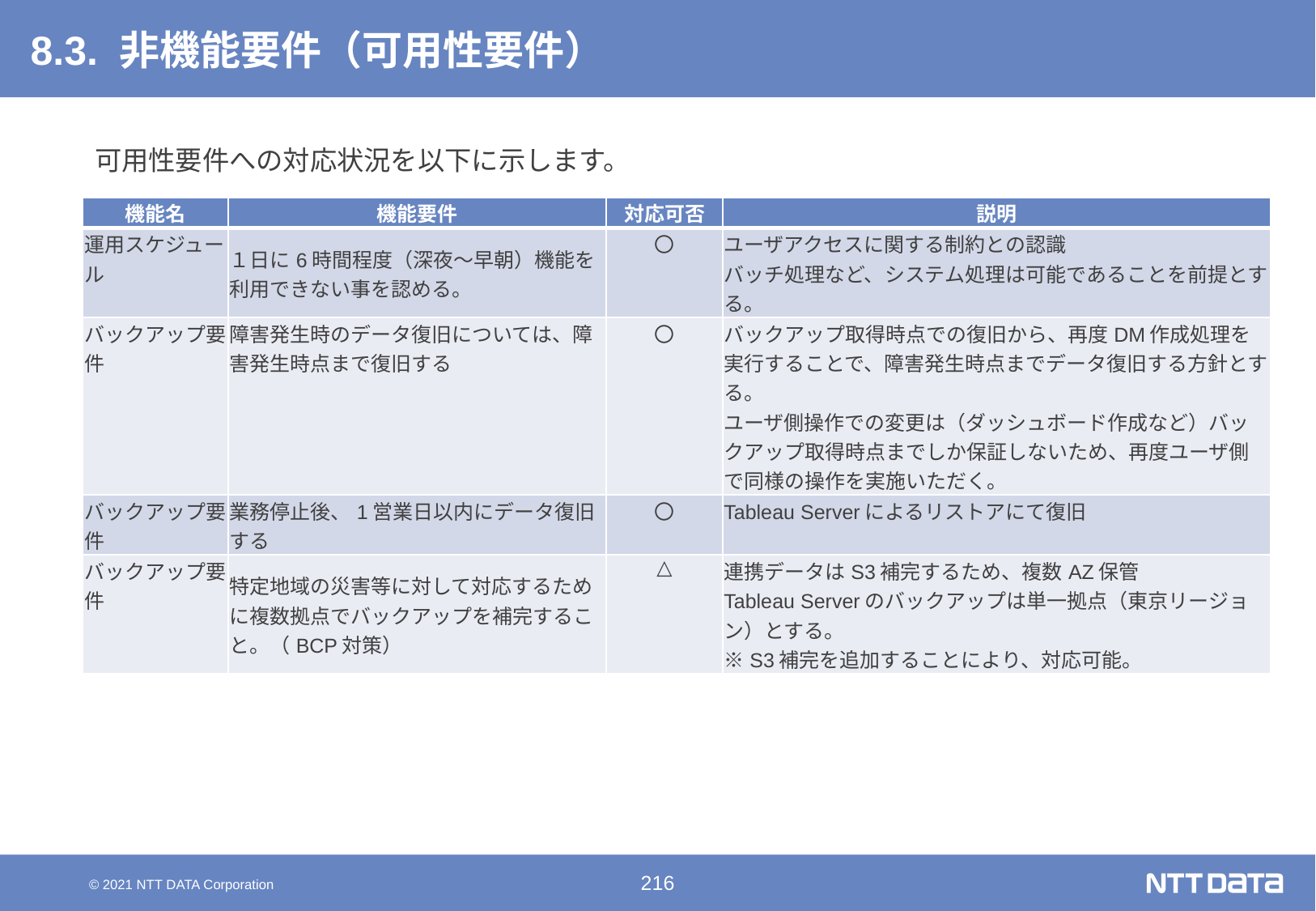

# 8.3. 非機能要件（可用性要件）

可用性要件への対応状況を以下に示します。
| 機能名 | 機能要件 | 対応可否 | 説明 |
| --- | --- | --- | --- |
| 運用スケジュール | １日に6時間程度（深夜～早朝）機能を利用できない事を認める。 | 〇 | ユーザアクセスに関する制約との認識 バッチ処理など、システム処理は可能であることを前提とする。 |
| バックアップ要件 | 障害発生時のデータ復旧については、障害発生時点まで復旧する | 〇 | バックアップ取得時点での復旧から、再度DM作成処理を実行することで、障害発生時点までデータ復旧する方針とする。 ユーザ側操作での変更は（ダッシュボード作成など）バックアップ取得時点までしか保証しないため、再度ユーザ側で同様の操作を実施いただく。 |
| バックアップ要件 | 業務停止後、1営業日以内にデータ復旧する | 〇 | Tableau Serverによるリストアにて復旧 |
| バックアップ要件 | 特定地域の災害等に対して対応するために複数拠点でバックアップを補完すること。（BCP対策） | △ | 連携データはS3補完するため、複数AZ保管 Tableau Serverのバックアップは単一拠点（東京リージョン）とする。 ※S3補完を追加することにより、対応可能。 |